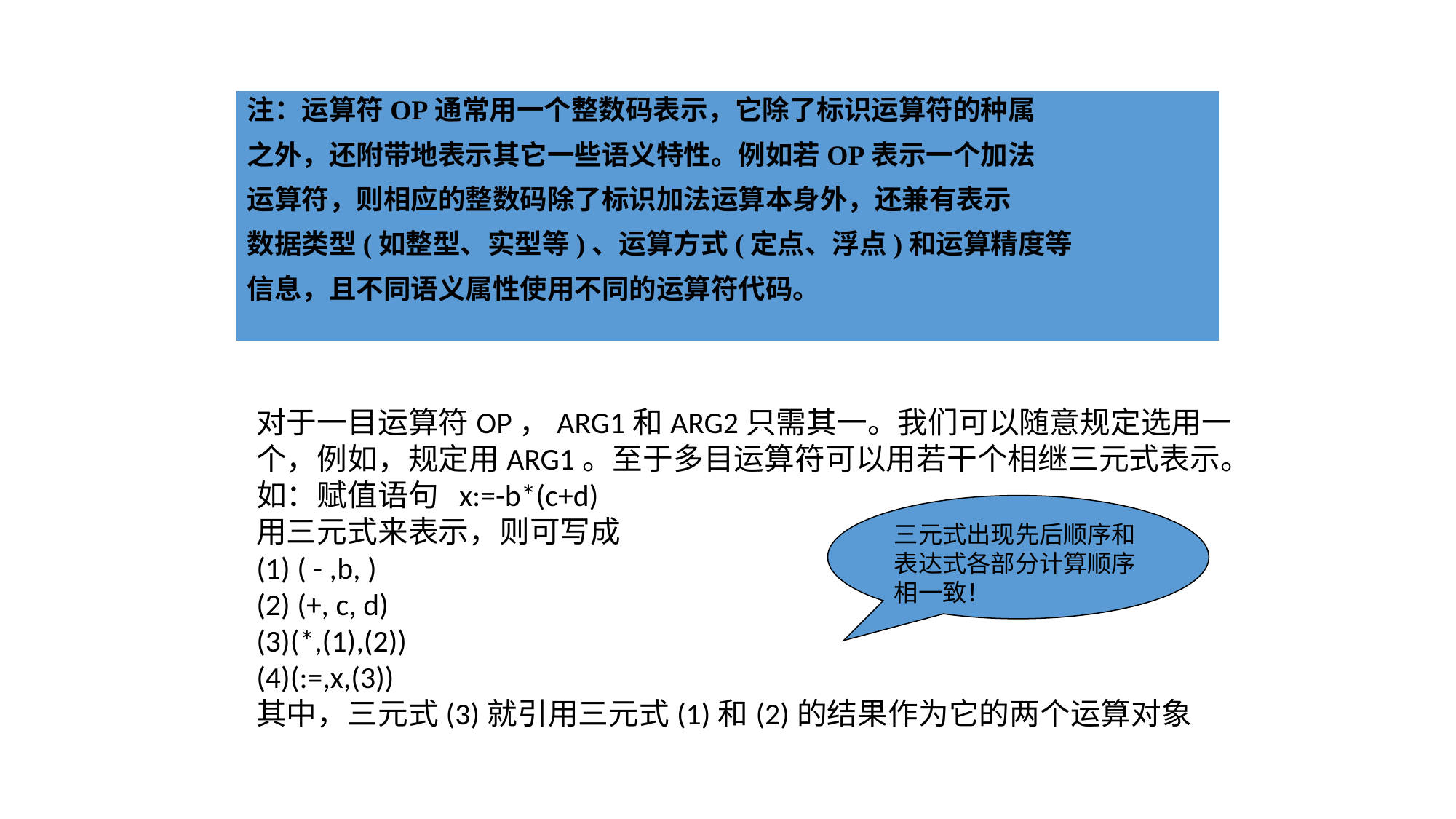

注：运算符OP通常用一个整数码表示，它除了标识运算符的种属
之外，还附带地表示其它一些语义特性。例如若OP表示一个加法
运算符，则相应的整数码除了标识加法运算本身外，还兼有表示
数据类型(如整型、实型等)、运算方式(定点、浮点)和运算精度等
信息，且不同语义属性使用不同的运算符代码。
对于一目运算符OP，ARG1和ARG2只需其一。我们可以随意规定选用一个，例如，规定用ARG1。至于多目运算符可以用若干个相继三元式表示。
如：赋值语句  x:=-b*(c+d)
用三元式来表示，则可写成
(1) ( - ,b, )
(2) (+, c, d)
(3)(*,(1),(2))
(4)(:=,x,(3))
其中，三元式(3)就引用三元式(1)和(2)的结果作为它的两个运算对象
三元式出现先后顺序和表达式各部分计算顺序相一致！